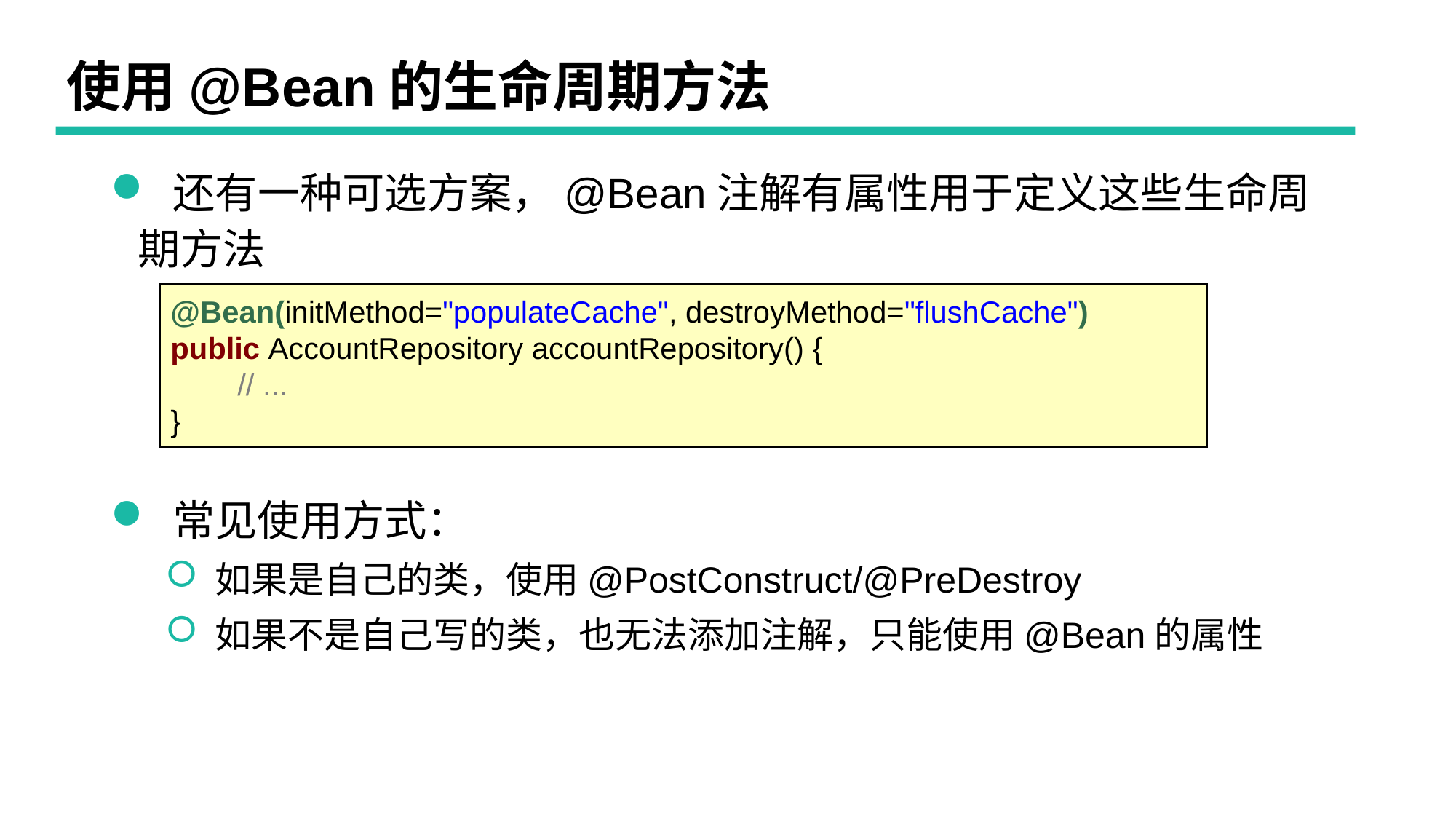

# 使用@Bean的生命周期方法
 还有一种可选方案，@Bean注解有属性用于定义这些生命周期方法
@Bean(initMethod="populateCache", destroyMethod="flushCache")
public AccountRepository accountRepository() {
        // ...
}
 常见使用方式：
 如果是自己的类，使用@PostConstruct/@PreDestroy
 如果不是自己写的类，也无法添加注解，只能使用@Bean的属性